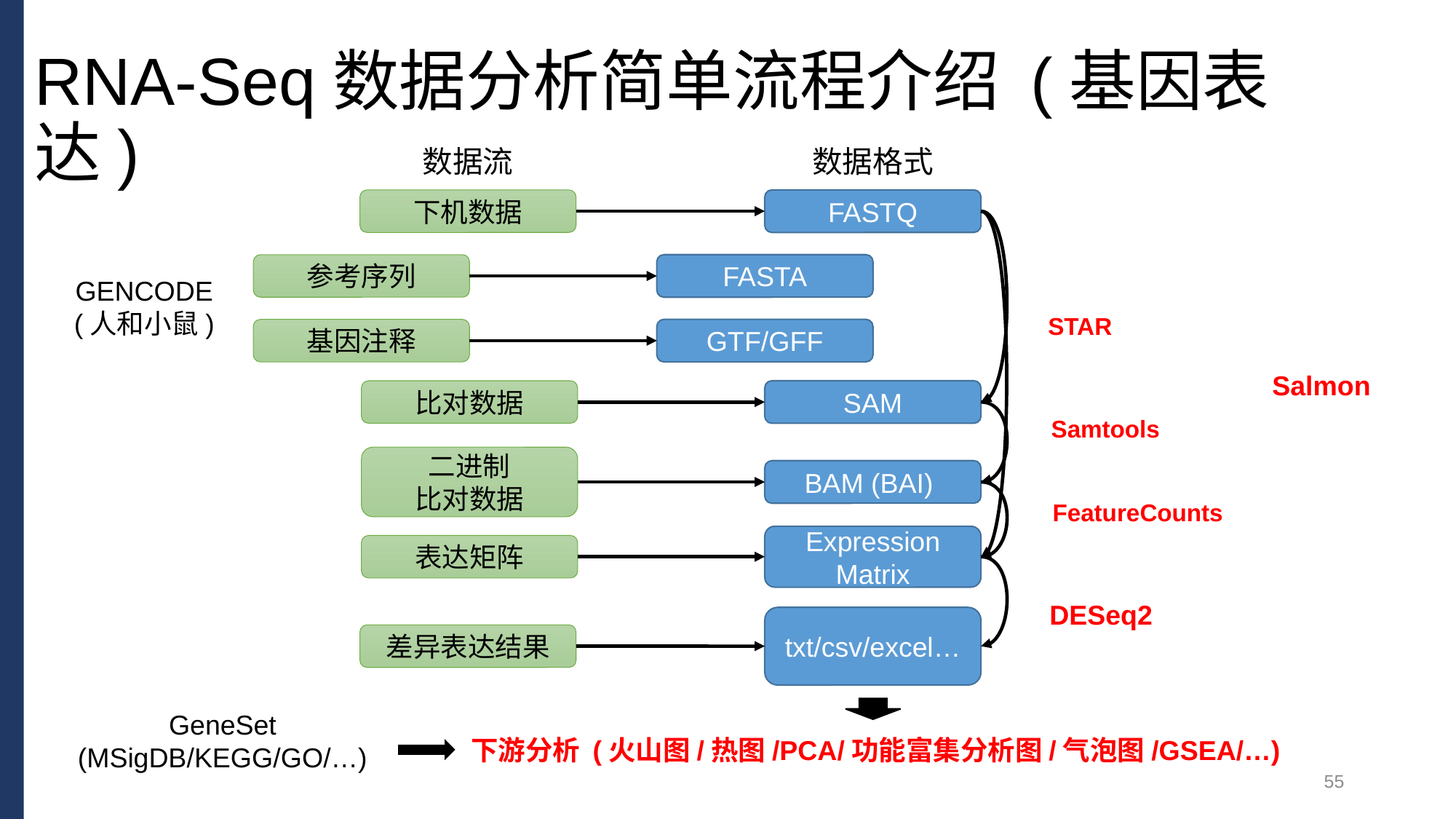

RNA-Seq数据分析简单流程介绍 (基因表达)
数据流
数据格式
下机数据
FASTQ
参考序列
FASTA
GENCODE
(人和小鼠)
STAR
基因注释
GTF/GFF
Salmon
比对数据
SAM
Samtools
二进制
比对数据
BAM (BAI)
FeatureCounts
Expression Matrix
表达矩阵
DESeq2
txt/csv/excel…
差异表达结果

GeneSet
(MSigDB/KEGG/GO/…)

下游分析 (火山图/热图/PCA/功能富集分析图/气泡图/GSEA/…)
55